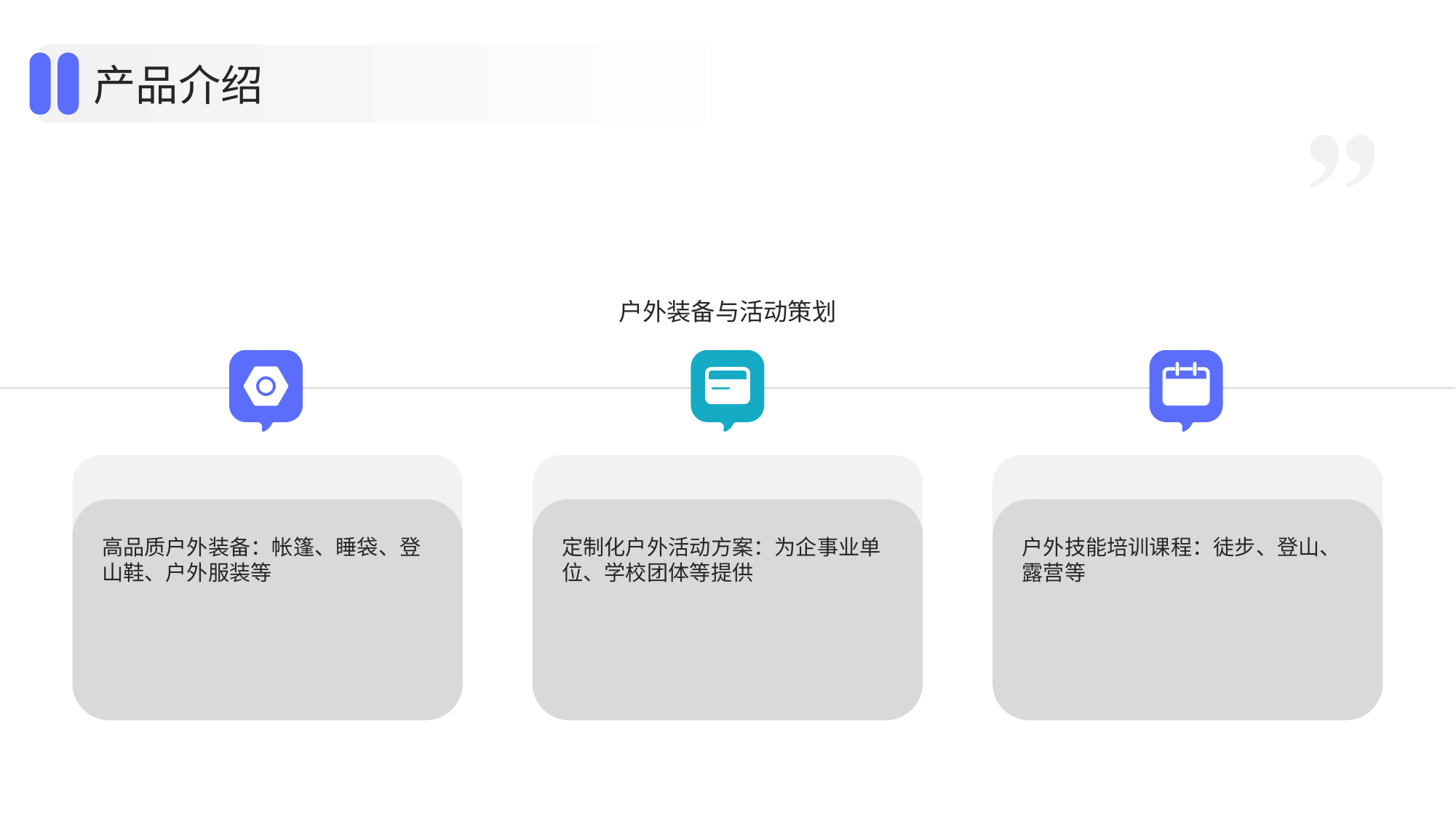

产品介绍

户外装备与活动策划

高品质户外装备：帐篷、睡袋、登山鞋、户外服装等
定制化户外活动方案：为企事业单位、学校团体等提供
户外技能培训课程：徒步、登山、露营等